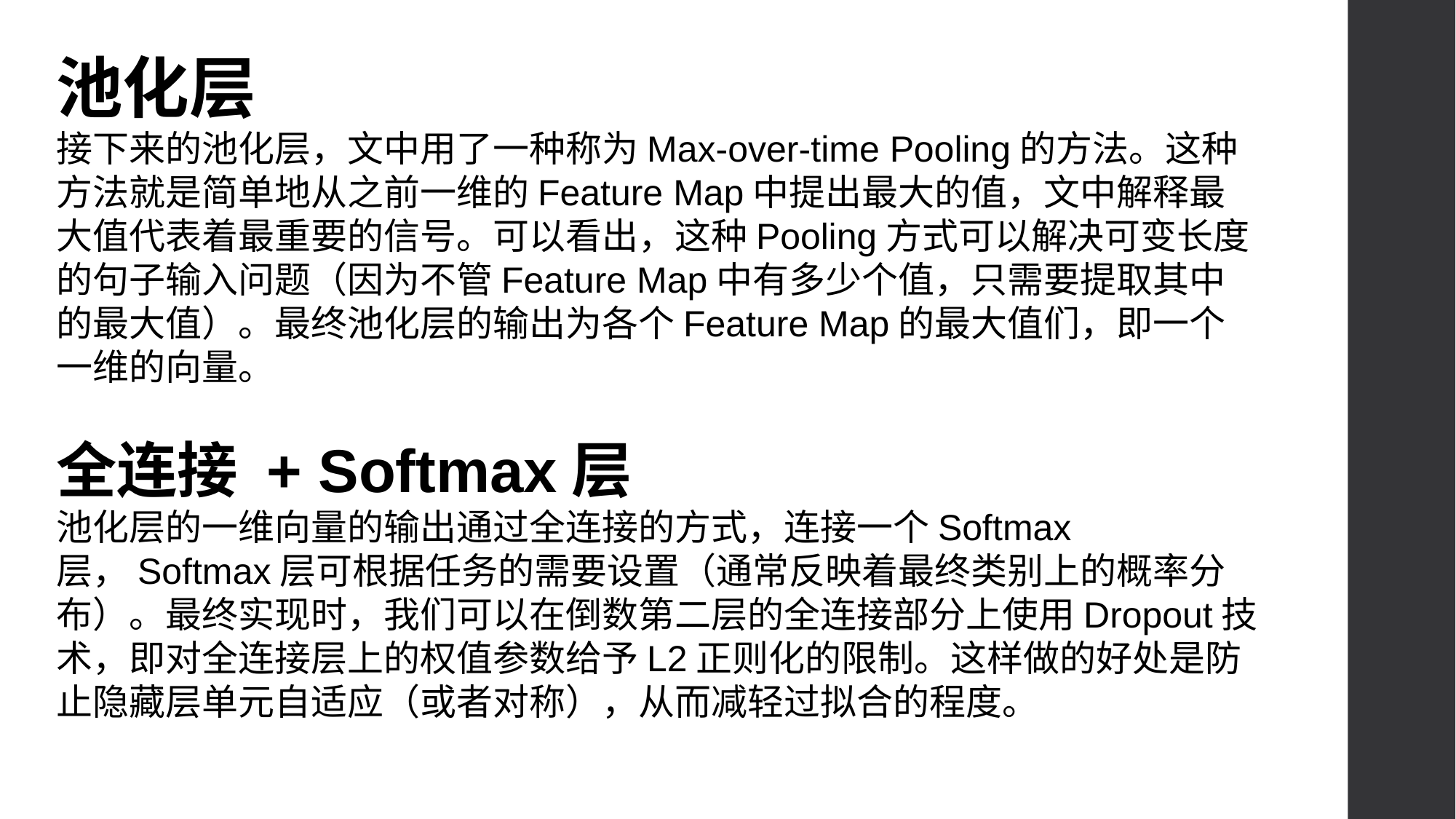

池化层
接下来的池化层，文中用了一种称为Max-over-time Pooling的方法。这种方法就是简单地从之前一维的Feature Map中提出最大的值，文中解释最大值代表着最重要的信号。可以看出，这种Pooling方式可以解决可变长度的句子输入问题（因为不管Feature Map中有多少个值，只需要提取其中的最大值）。最终池化层的输出为各个Feature Map的最大值们，即一个一维的向量。

全连接 + Softmax层
池化层的一维向量的输出通过全连接的方式，连接一个Softmax层，Softmax层可根据任务的需要设置（通常反映着最终类别上的概率分布）。最终实现时，我们可以在倒数第二层的全连接部分上使用Dropout技术，即对全连接层上的权值参数给予L2正则化的限制。这样做的好处是防止隐藏层单元自适应（或者对称），从而减轻过拟合的程度。